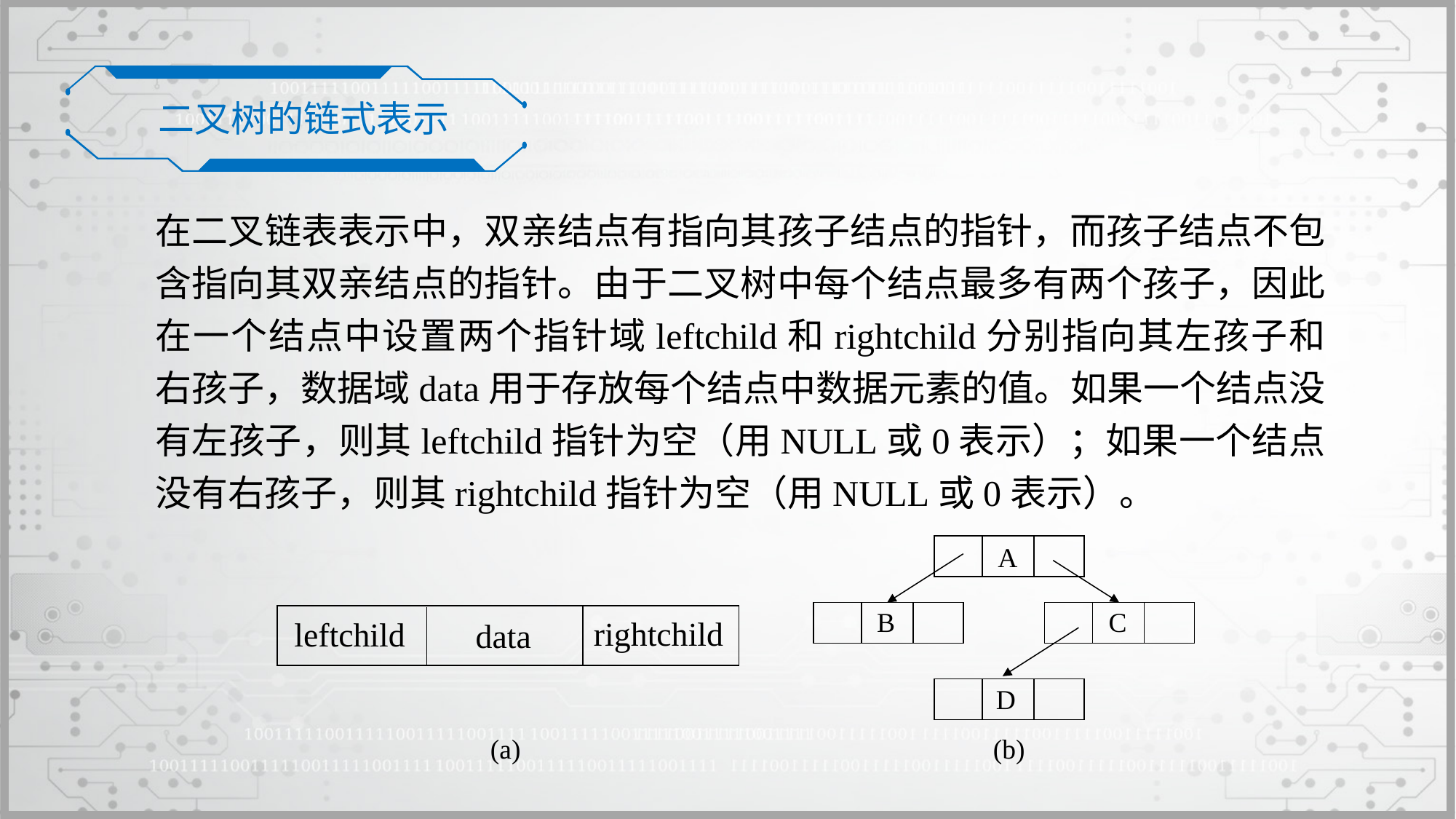

二叉树的链式表示
在二叉链表表示中，双亲结点有指向其孩子结点的指针，而孩子结点不包含指向其双亲结点的指针。由于二叉树中每个结点最多有两个孩子，因此在一个结点中设置两个指针域leftchild和rightchild分别指向其左孩子和右孩子，数据域data用于存放每个结点中数据元素的值。如果一个结点没有左孩子，则其leftchild指针为空（用NULL或0表示）；如果一个结点没有右孩子，则其rightchild指针为空（用NULL或0表示）。

A
rightchild
leftchild
data

B

C

D
(a)
(b)